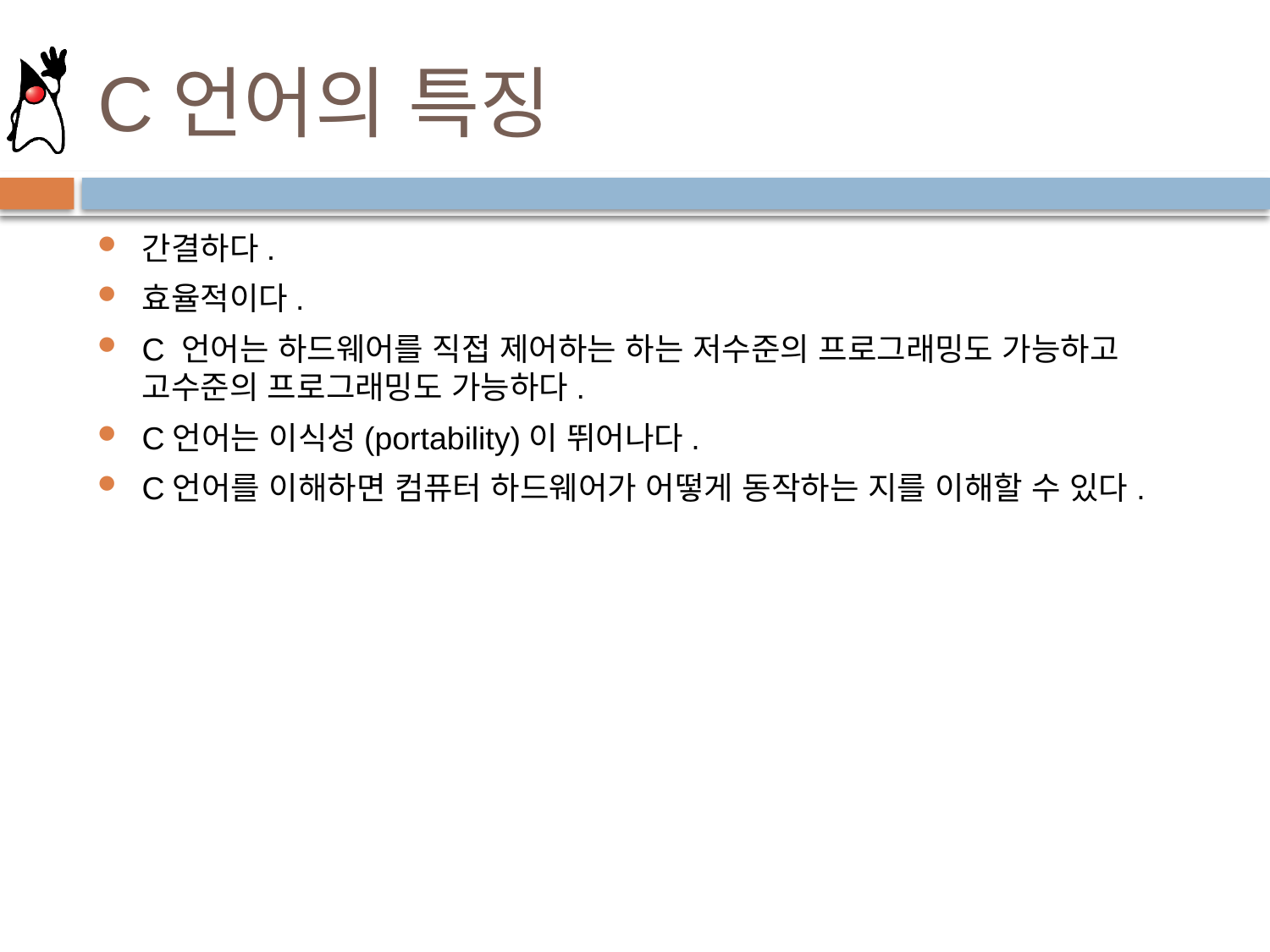

# C언어의 특징
간결하다.
효율적이다.
C 언어는 하드웨어를 직접 제어하는 하는 저수준의 프로그래밍도 가능하고 고수준의 프로그래밍도 가능하다.
C언어는 이식성(portability)이 뛰어나다.
C언어를 이해하면 컴퓨터 하드웨어가 어떻게 동작하는 지를 이해할 수 있다.